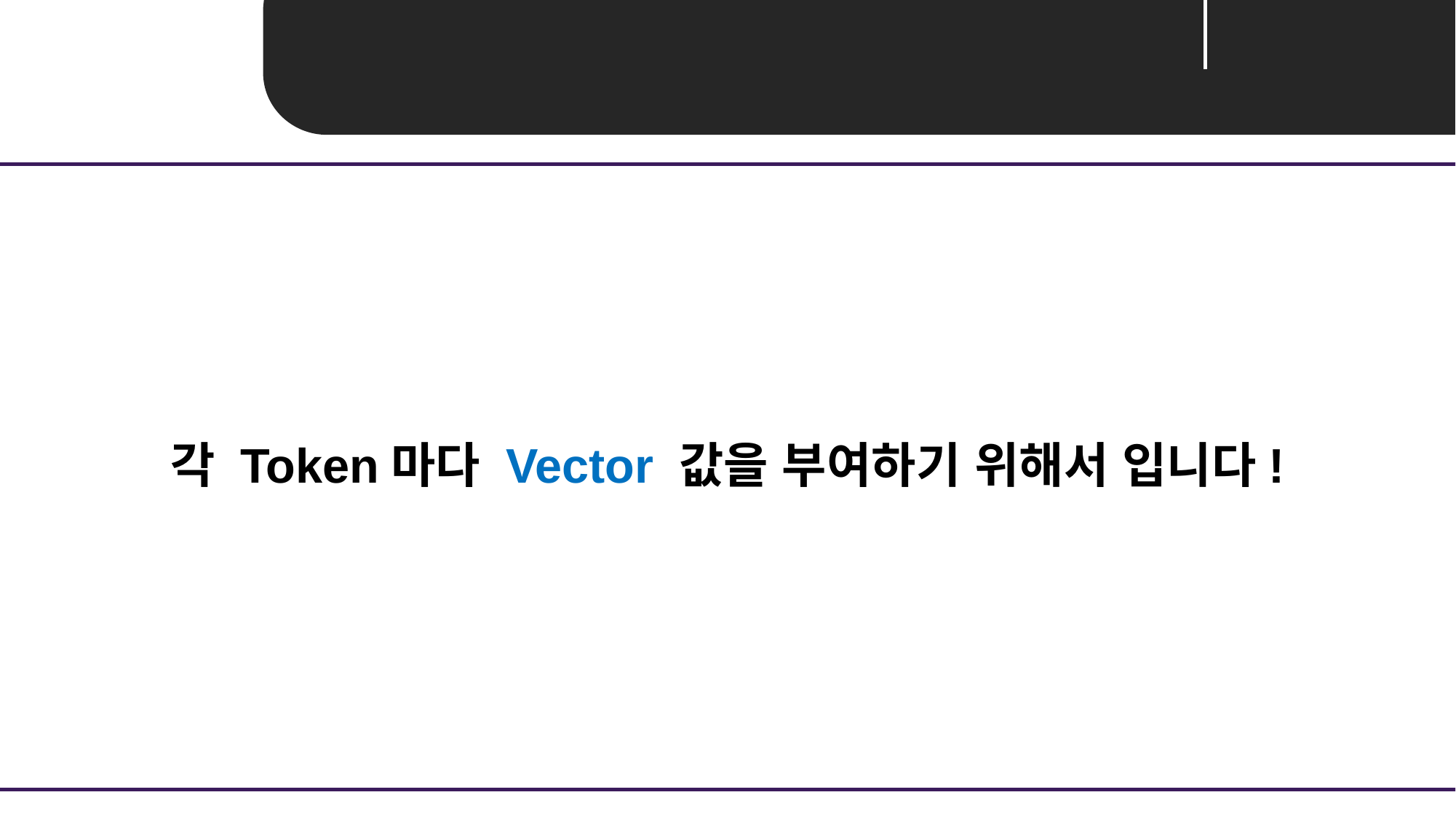

Unit  04 ㅣ  Embedding
각 Token마다 Vector 값을 부여하기 위해서 입니다!